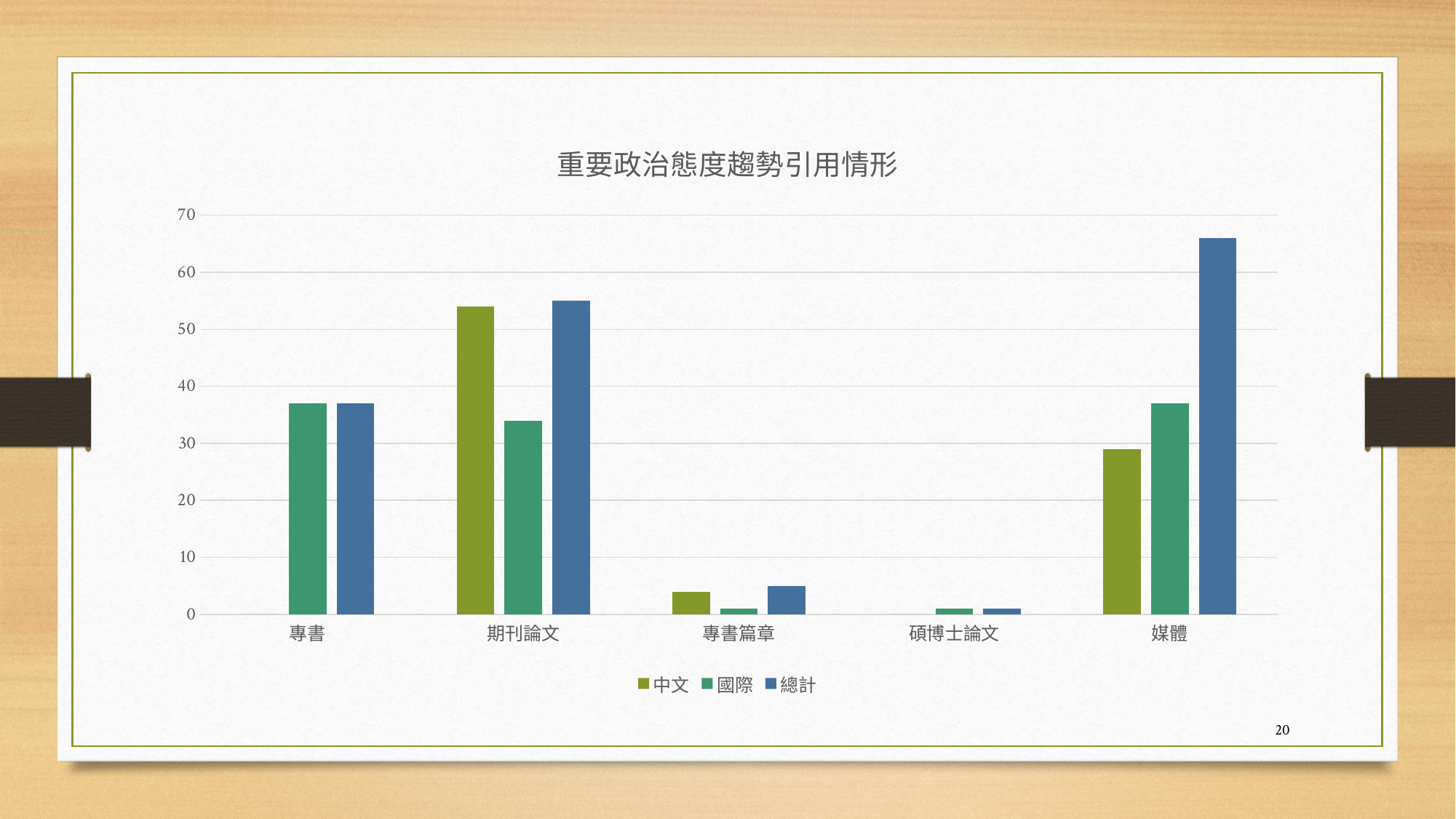

#

### Chart: 重要政治態度趨勢引用情形

| Category | 中文 | 國際 | 總計 |
|---|---|---|---|
| 專書 | 0.0 | 37.0 | 37.0 |
| 期刊論文 | 54.0 | 34.0 | 55.0 |
| 專書篇章 | 4.0 | 1.0 | 5.0 |
| 碩博士論文 | 0.0 | 1.0 | 1.0 |
| 媒體 | 29.0 | 37.0 | 66.0 |
20